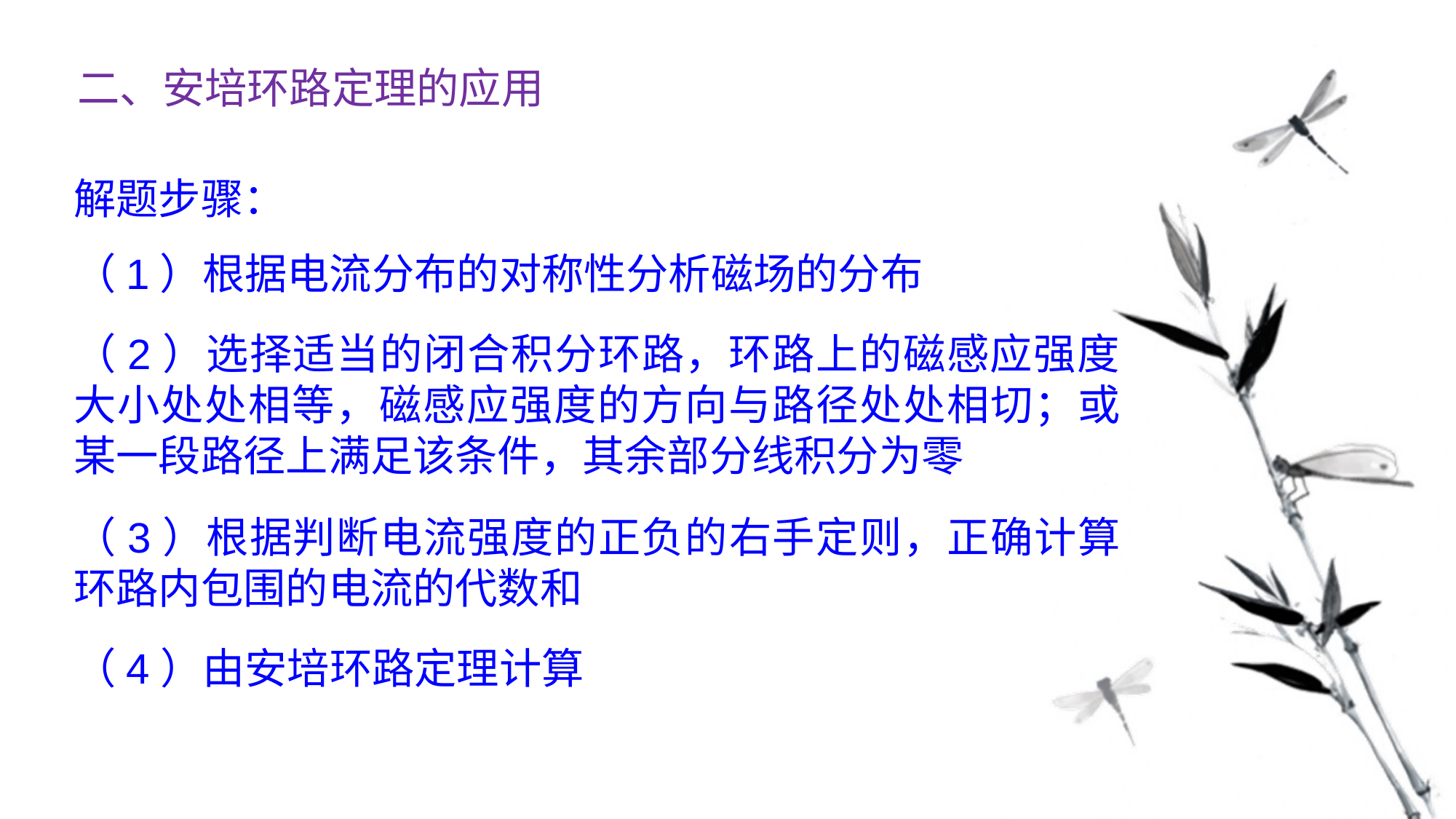

二、安培环路定理的应用
解题步骤：
（1）根据电流分布的对称性分析磁场的分布
（2）选择适当的闭合积分环路，环路上的磁感应强度大小处处相等，磁感应强度的方向与路径处处相切；或某一段路径上满足该条件，其余部分线积分为零
（3）根据判断电流强度的正负的右手定则，正确计算环路内包围的电流的代数和
（4）由安培环路定理计算